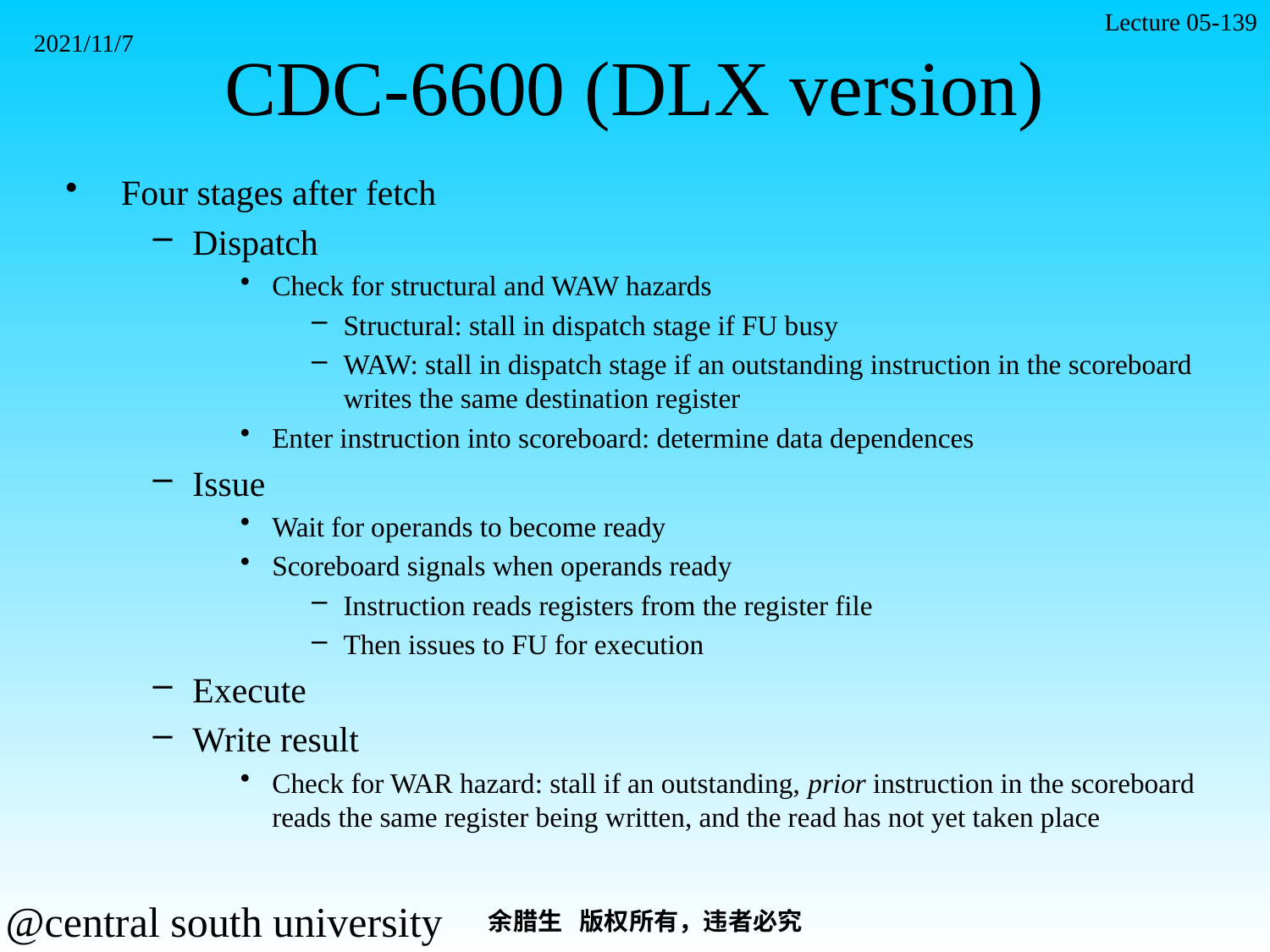

Lecture 05-139
# CDC-6600 (DLX version)
2021/11/7
Four stages after fetch
Dispatch
Check for structural and WAW hazards
Structural: stall in dispatch stage if FU busy
WAW: stall in dispatch stage if an outstanding instruction in the scoreboard writes the same destination register
Enter instruction into scoreboard: determine data dependences
Issue
Wait for operands to become ready
Scoreboard signals when operands ready
Instruction reads registers from the register file
Then issues to FU for execution
Execute
Write result
Check for WAR hazard: stall if an outstanding, prior instruction in the scoreboard reads the same register being written, and the read has not yet taken place
余腊生   版权所有，违者必究